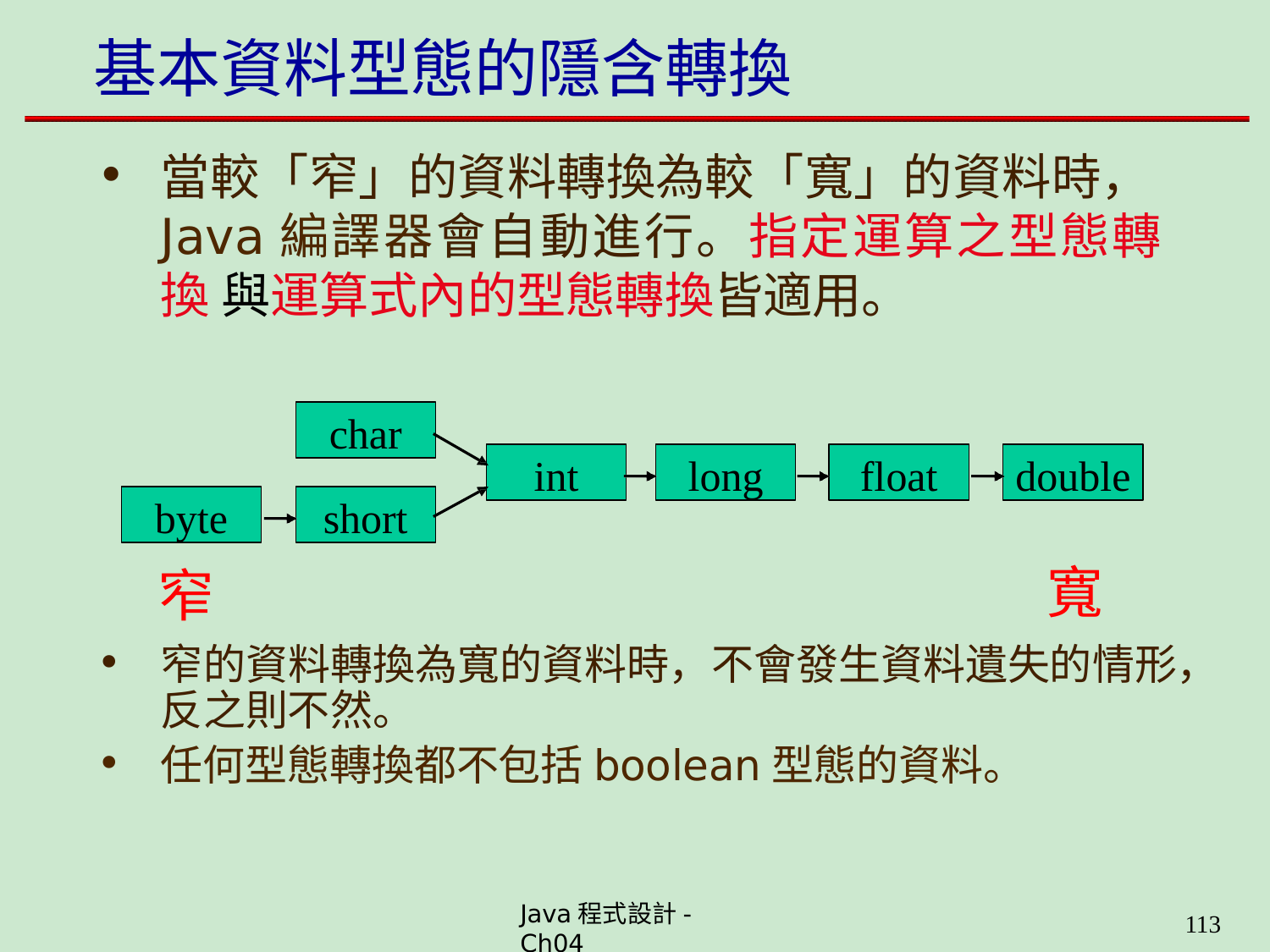

# 基本資料型態的隱含轉換
當較「窄」的資料轉換為較「寬」的資料時，  Java編譯器會自動進行。指定運算之型態轉換 與運算式內的型態轉換皆適用。
char

int
long
float
double

byte
short

寬
窄
窄的資料轉換為寬的資料時，不會發生資料遺失的情形， 反之則不然。
任何型態轉換都不包括boolean型態的資料。
Java程式設計-Ch04
113